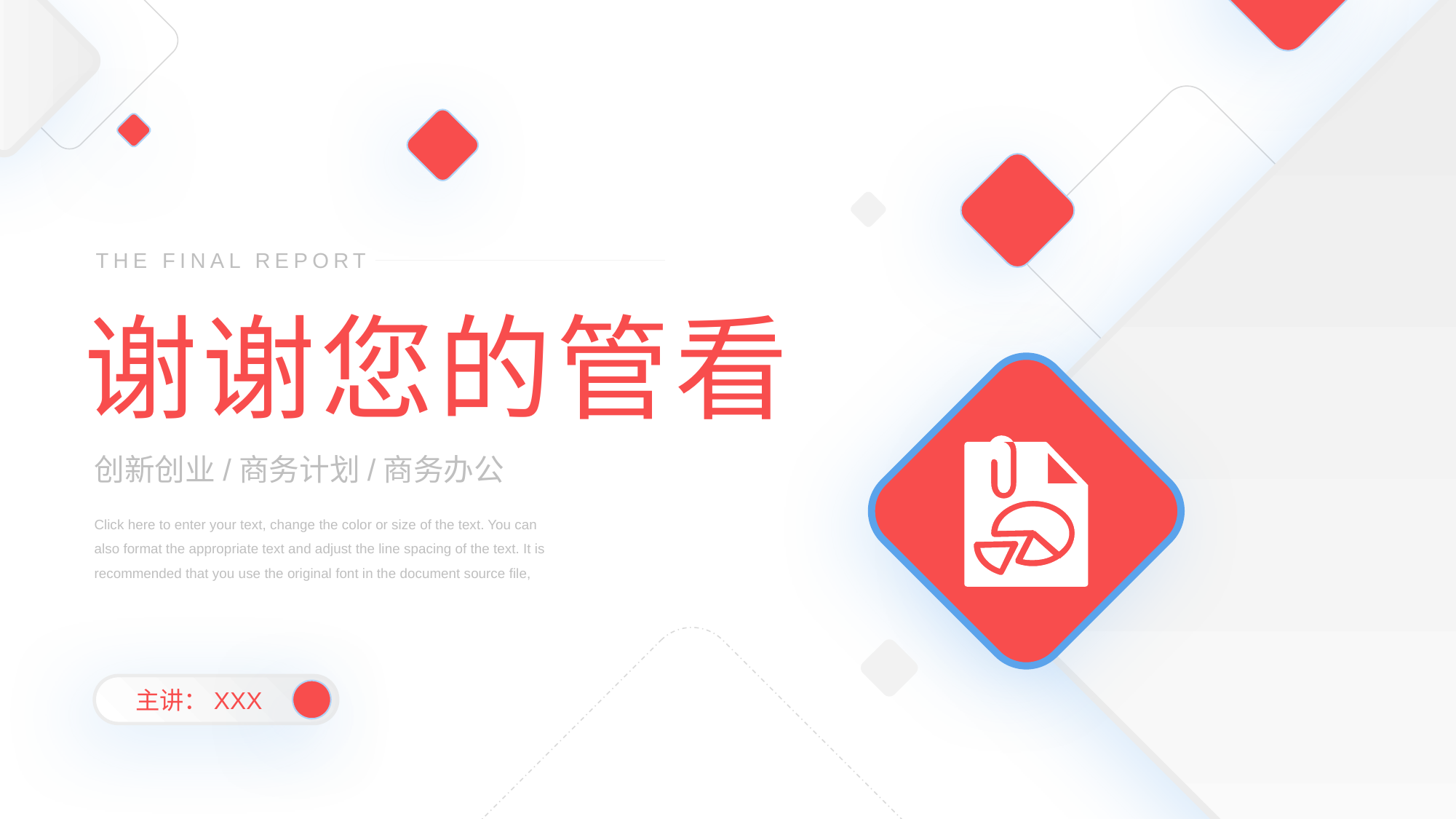

THE FINAL REPORT
谢谢您的管看

创新创业/商务计划/商务办公
Click here to enter your text, change the color or size of the text. You can also format the appropriate text and adjust the line spacing of the text. It is recommended that you use the original font in the document source file,

主讲：XXX